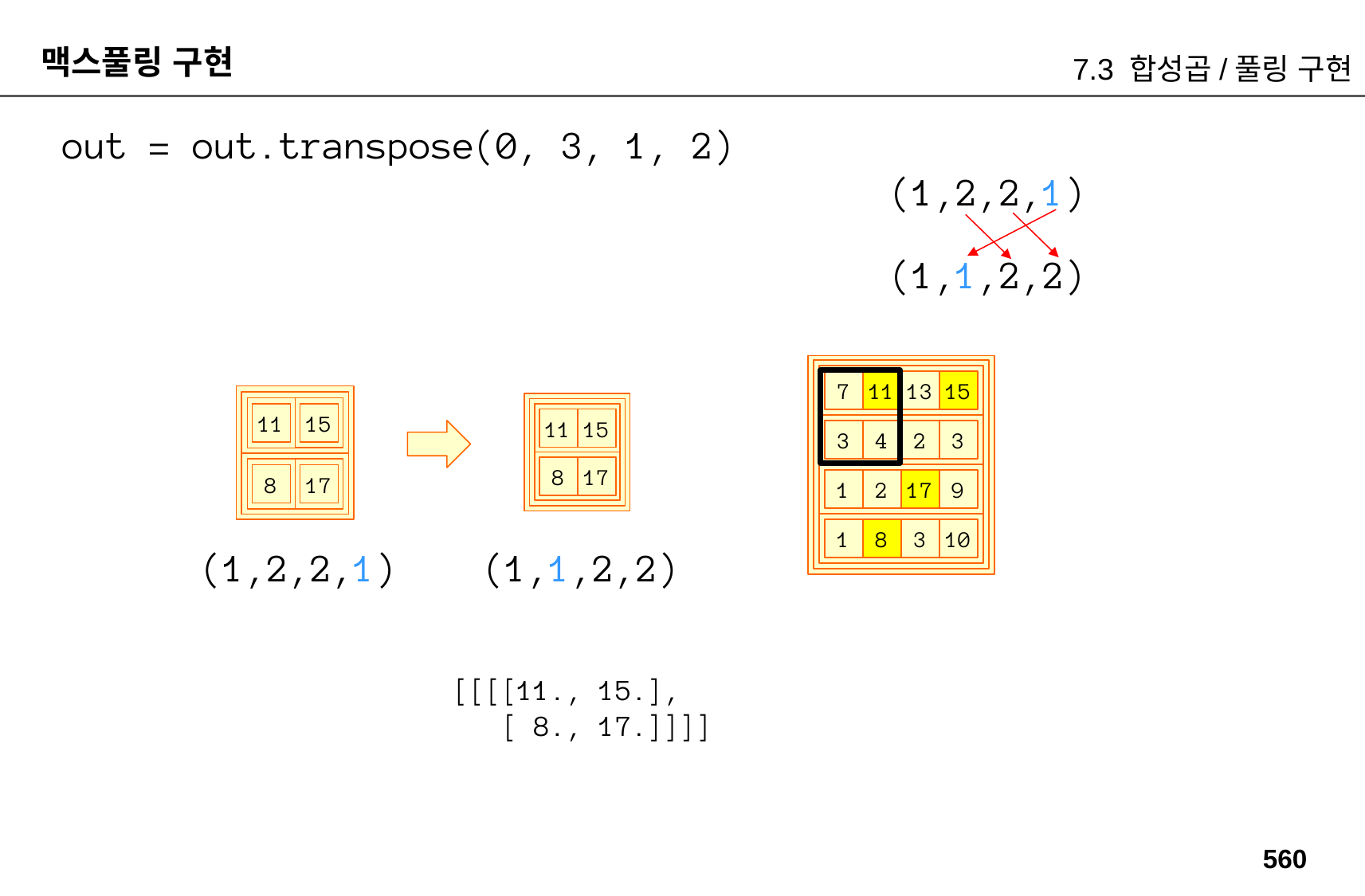

맥스풀링 구현
7.3 합성곱/풀링 구현
out = out.transpose(0, 3, 1, 2)
(1,2,2,1)
(1,1,2,2)

7
11
13
15

15
11

11
15

3
4
2
3

8
17

17
8
1
2
17
9

1
8
3
10
(1,2,2,1)
(1,1,2,2)
[[[[11., 15.],
   [ 8., 17.]]]]